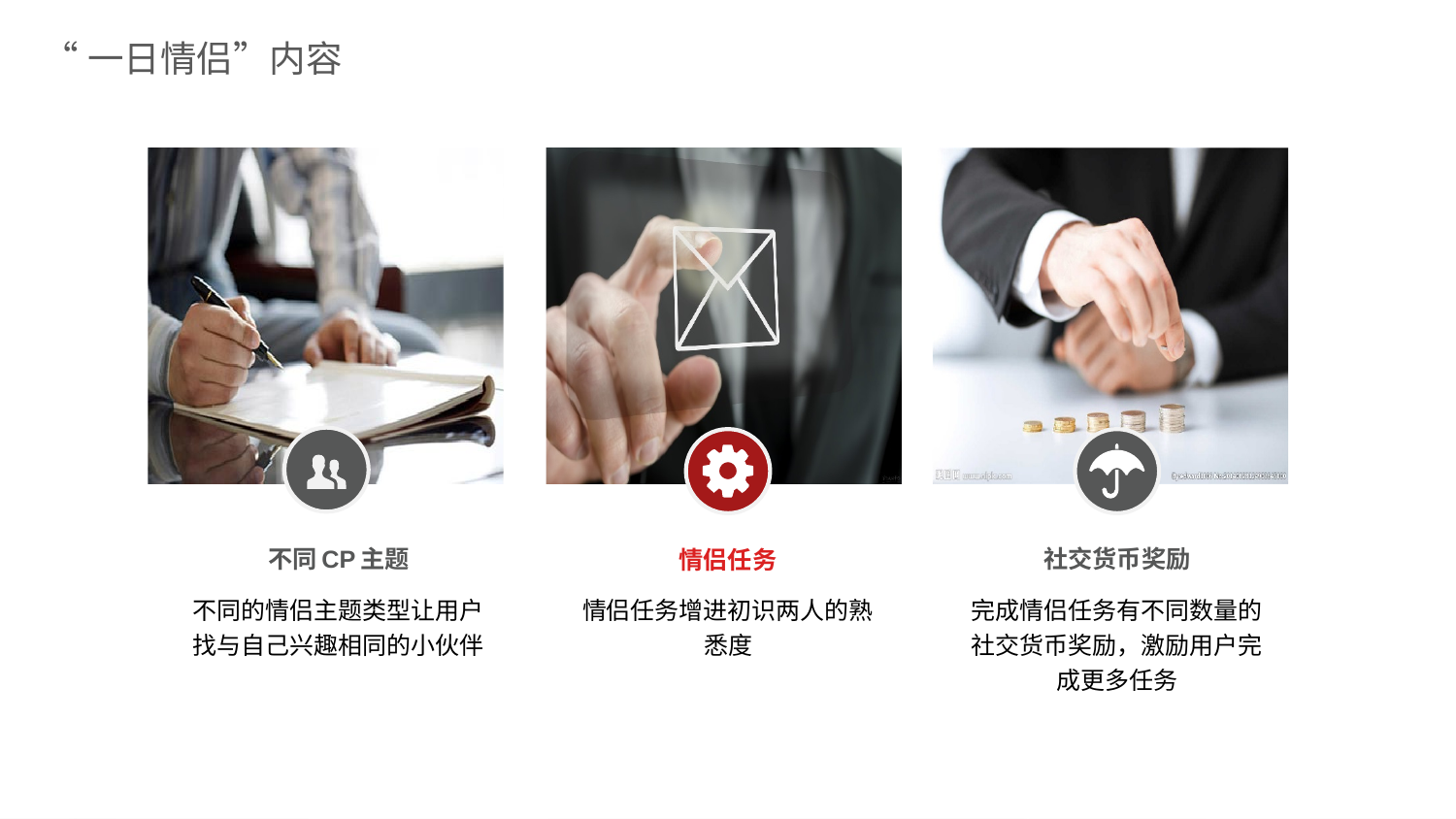

“一日情侣”内容

不同CP主题
不同的情侣主题类型让用户找与自己兴趣相同的小伙伴

情侣任务
情侣任务增进初识两人的熟悉度

社交货币奖励
完成情侣任务有不同数量的社交货币奖励，激励用户完成更多任务